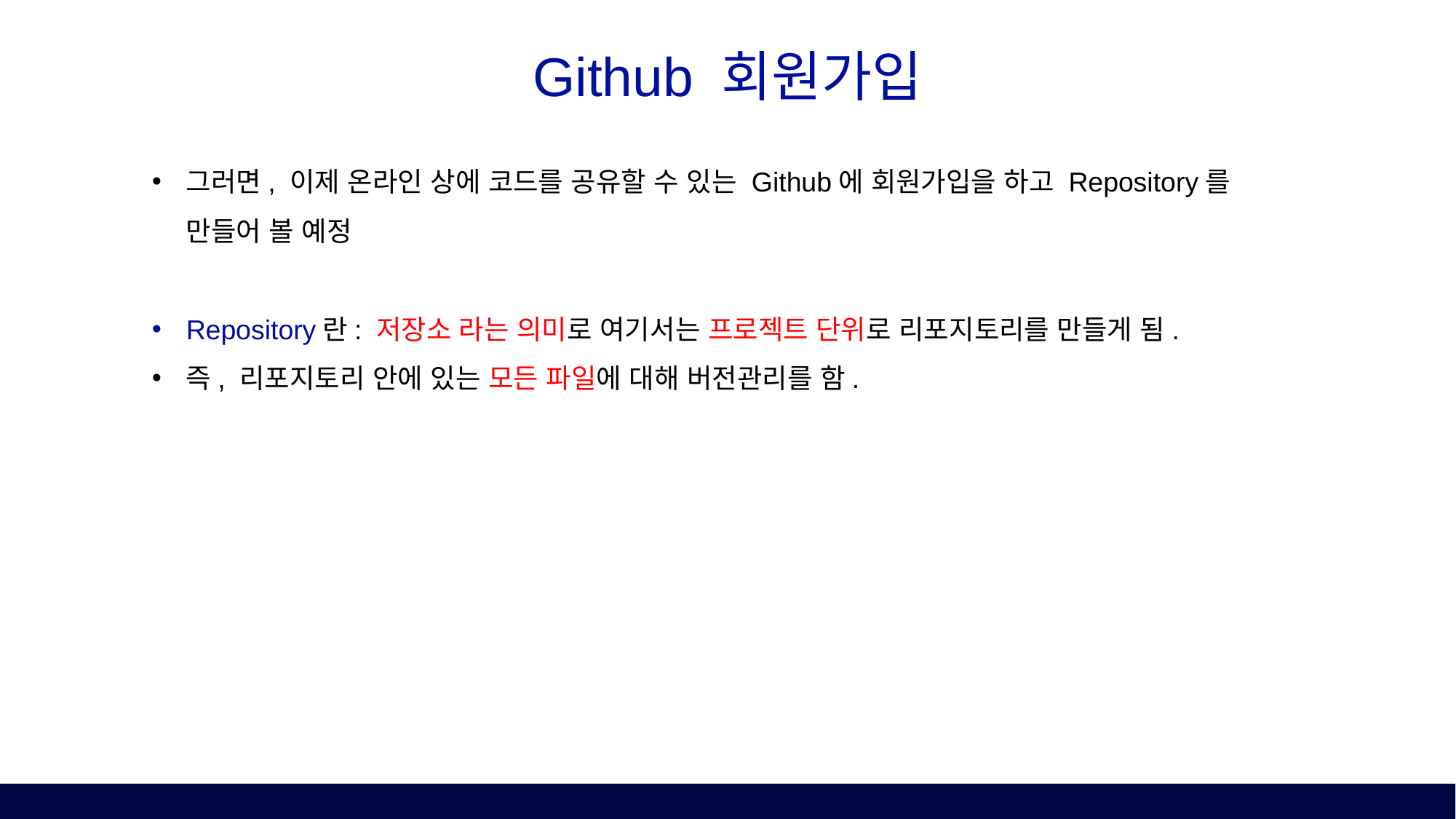

# Github 회원가입
그러면, 이제 온라인 상에 코드를 공유할 수 있는 Github에 회원가입을 하고 Repository를 만들어 볼 예정

Repository란: 저장소 라는 의미로 여기서는 프로젝트 단위로 리포지토리를 만들게 됨.
즉, 리포지토리 안에 있는 모든 파일에 대해 버전관리를 함.